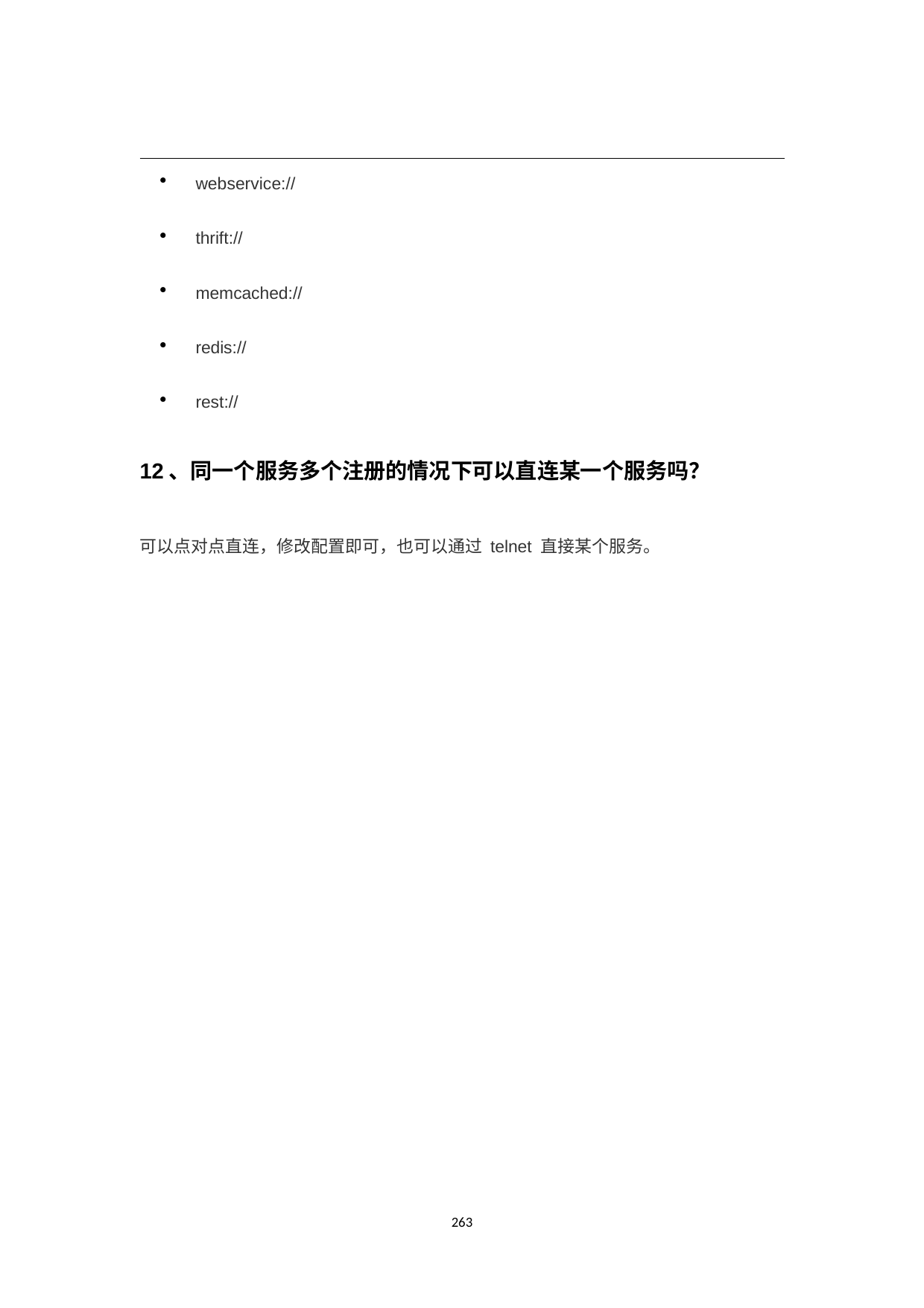

webservice://

thrift://

memcached://

redis://

rest://

12、同一个服务多个注册的情况下可以直连某一个服务吗？

可以点对点直连，修改配置即可，也可以通过telnet 直接某个服务。
263